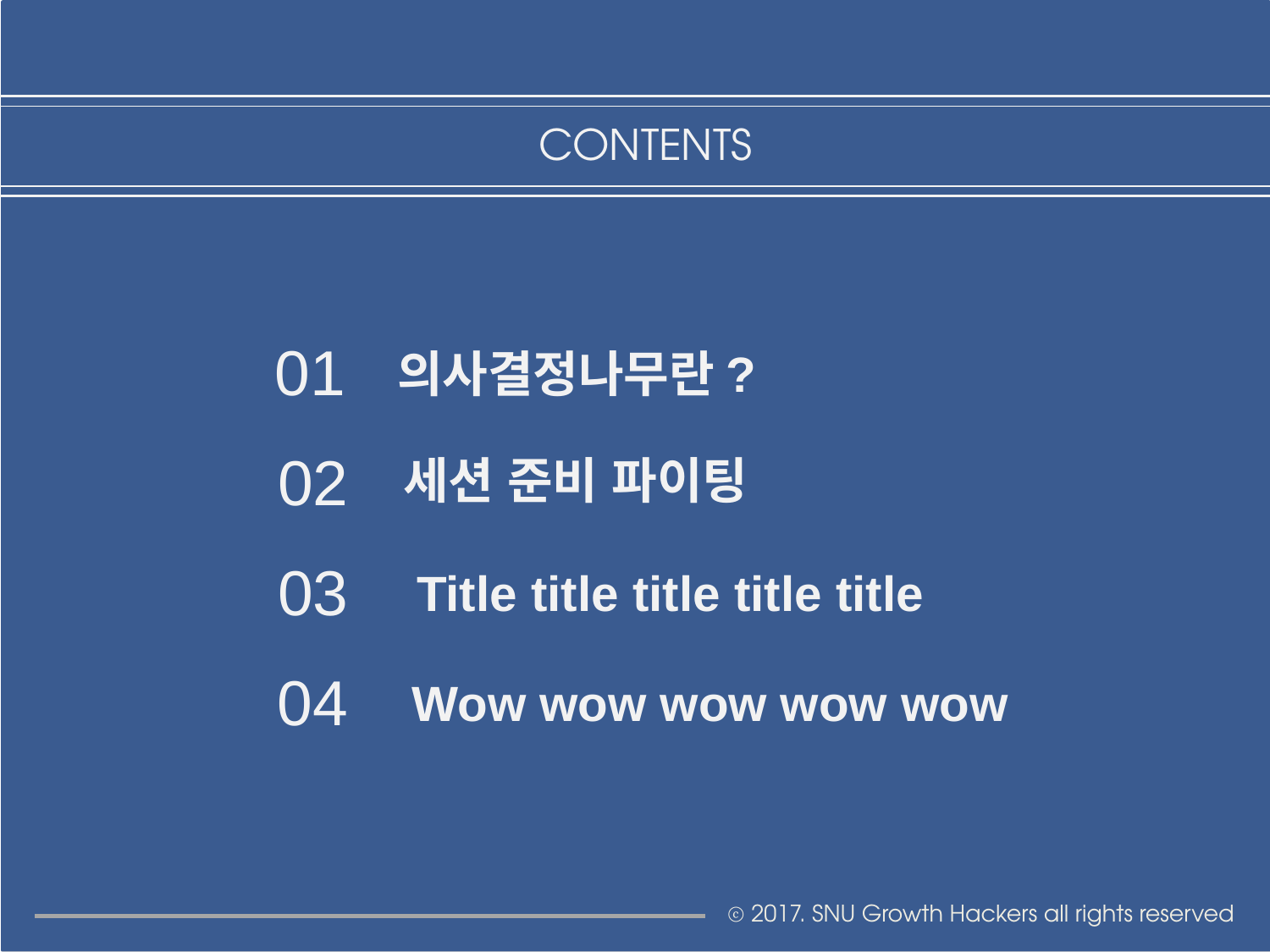

CONTENTS
01
의사결정나무란?
02
세션 준비 파이팅
03
Title title title title title
04
Wow wow wow wow wow
ⓒ 2017. SNU Growth Hackers all rights reserved